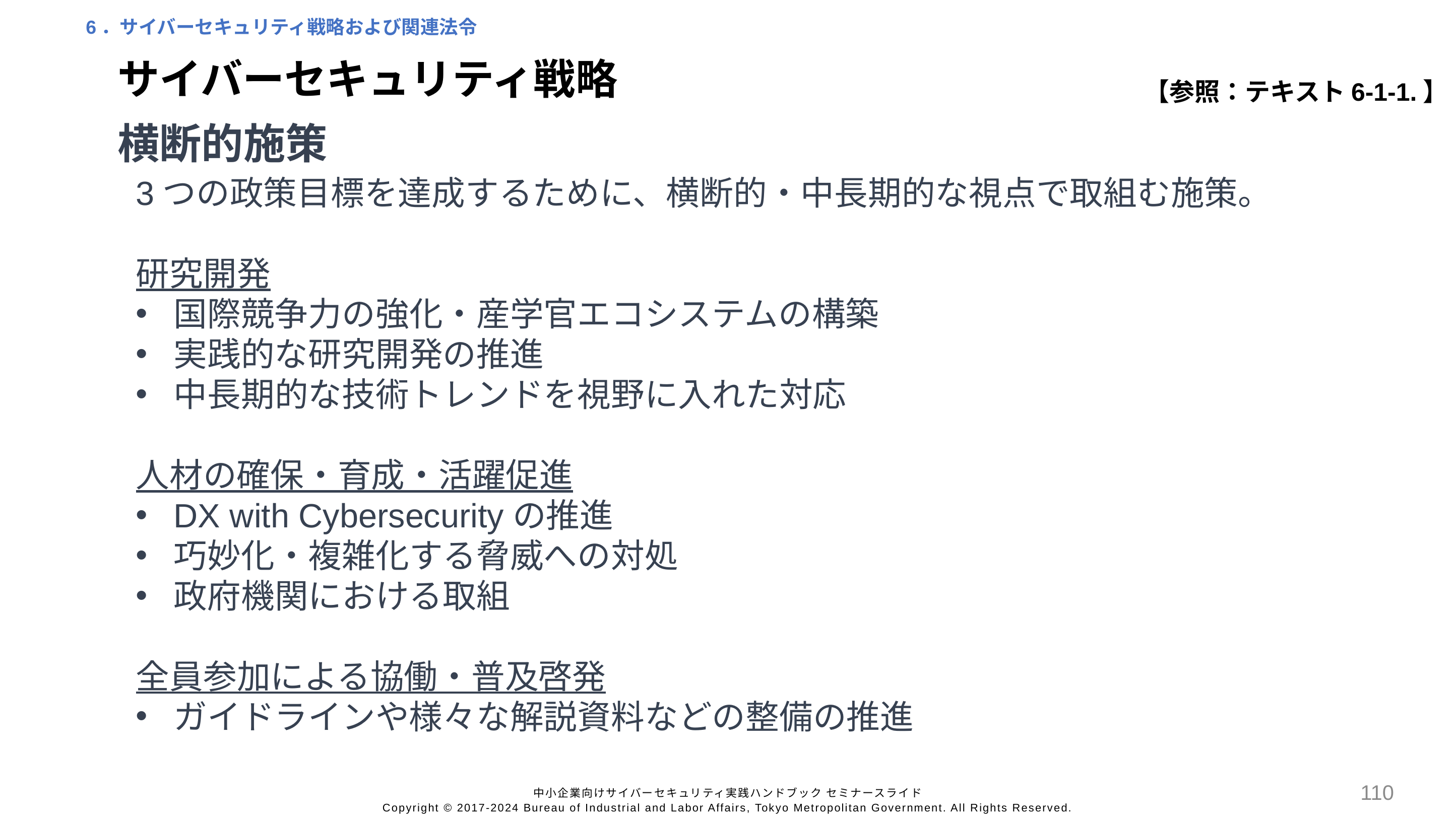

6．サイバーセキュリティ戦略および関連法令
サイバーセキュリティ戦略
【参照：テキスト6-1-1.】
横断的施策
3つの政策目標を達成するために、横断的・中長期的な視点で取組む施策。

研究開発
国際競争力の強化・産学官エコシステムの構築
実践的な研究開発の推進
中長期的な技術トレンドを視野に入れた対応

人材の確保・育成・活躍促進
DX with Cybersecurityの推進
巧妙化・複雑化する脅威への対処
政府機関における取組

全員参加による協働・普及啓発
ガイドラインや様々な解説資料などの整備の推進
110